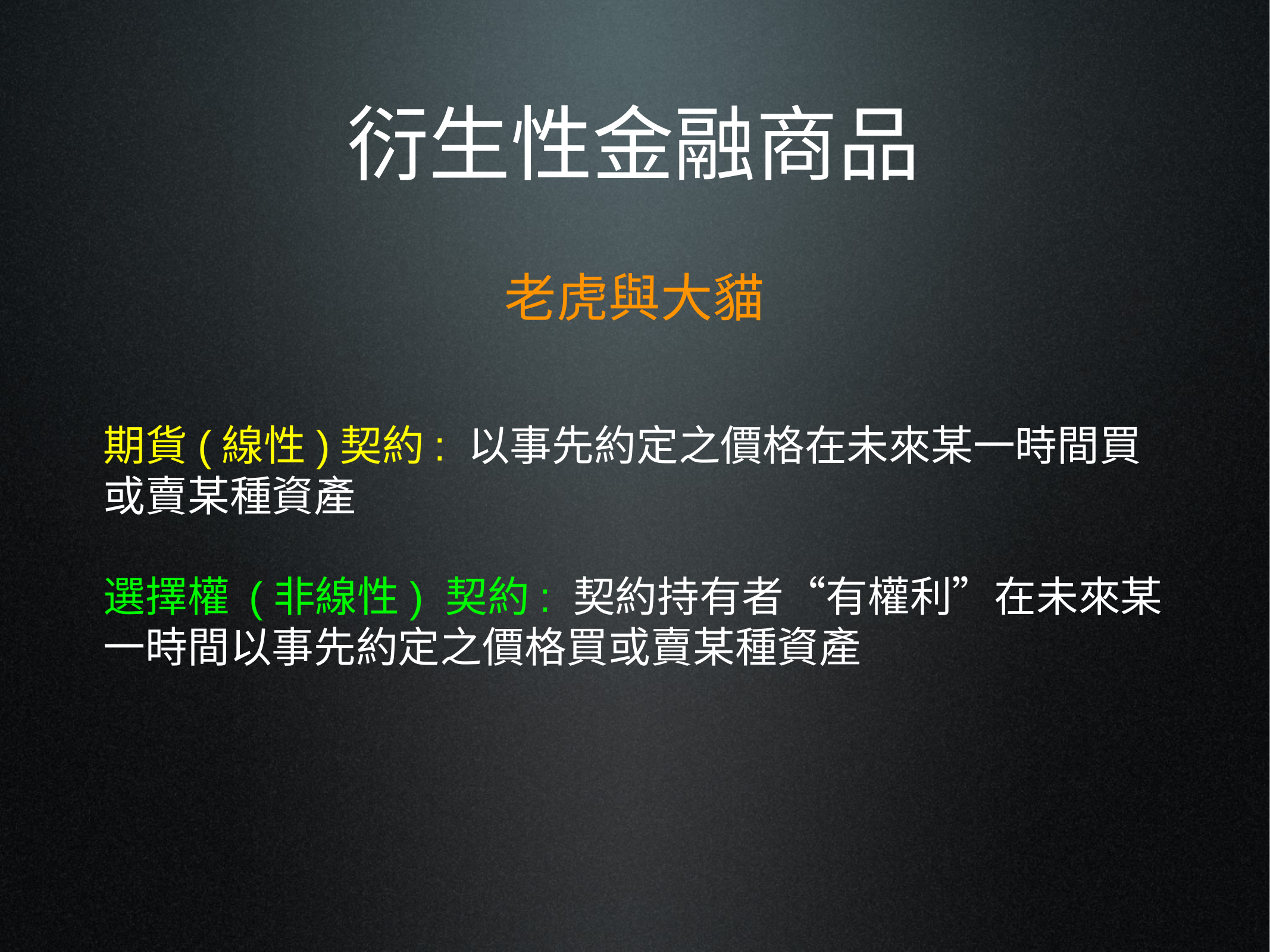

# 衍生性金融商品
老虎與大貓
期貨(線性)契約: 以事先約定之價格在未來某一時間買或賣某種資產

選擇權 (非線性) 契約: 契約持有者“有權利”在未來某一時間以事先約定之價格買或賣某種資產
85